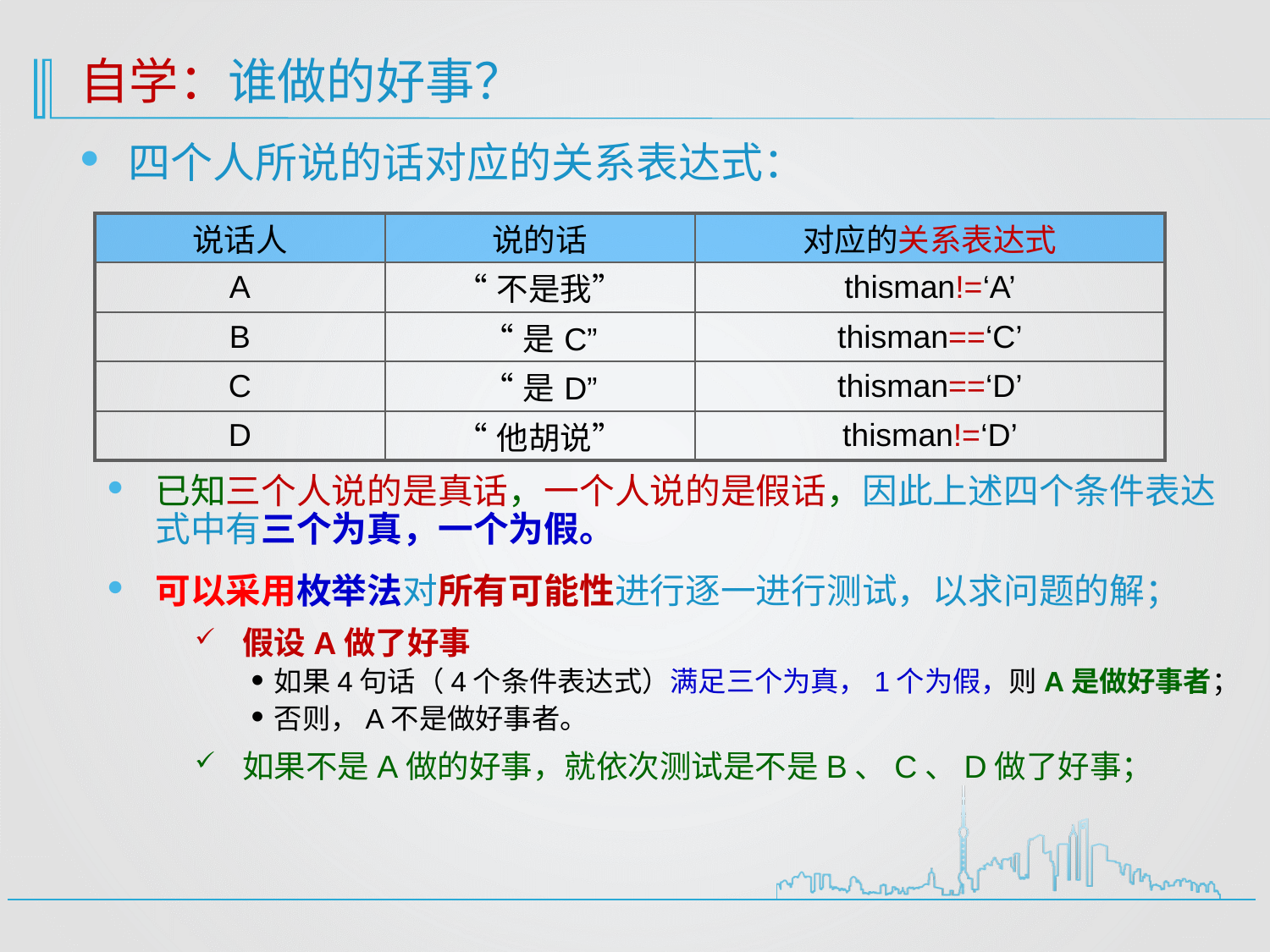

# 自学：谁做的好事？
四个人所说的话对应的关系表达式：

| 说话人 | 说的话 | 对应的关系表达式 |
| --- | --- | --- |
| A | “不是我” | thisman!=‘A’ |
| B | “是C” | thisman==‘C’ |
| C | “是D” | thisman==‘D’ |
| D | “他胡说” | thisman!=‘D’ |
已知三个人说的是真话，一个人说的是假话，因此上述四个条件表达式中有三个为真，一个为假。
可以采用枚举法对所有可能性进行逐一进行测试，以求问题的解；
假设A做了好事
如果4句话（4个条件表达式）满足三个为真，1个为假，则A是做好事者；
否则，A不是做好事者。
如果不是A做的好事，就依次测试是不是B、C、D做了好事；